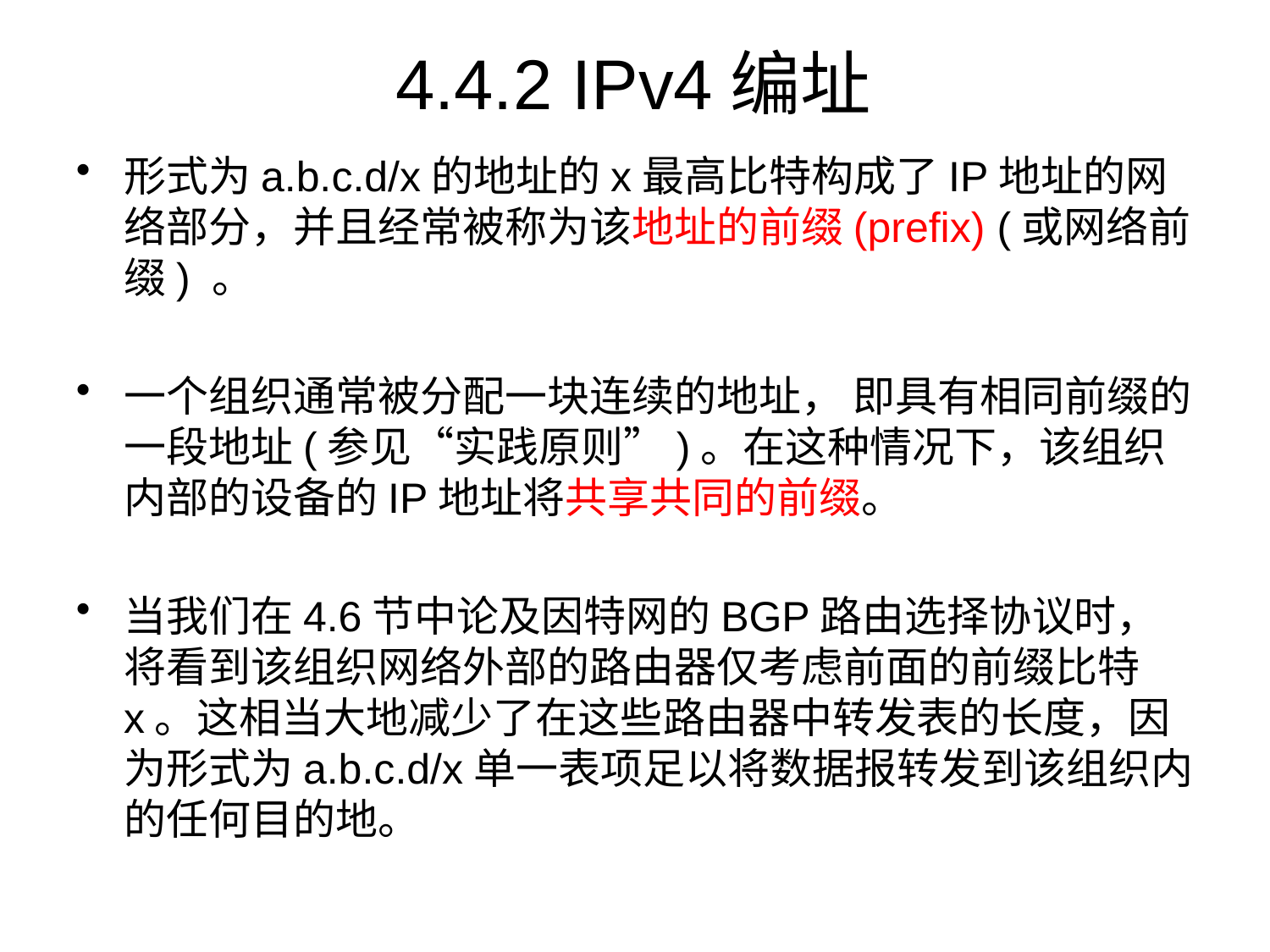

# 4.4.2 IPv4编址
形式为a.b.c.d/x的地址的x最高比特构成了IP地址的网络部分，并且经常被称为该地址的前缀(prefix) (或网络前缀) 。

一个组织通常被分配一块连续的地址， 即具有相同前缀的一段地址(参见“实践原则”)。在这种情况下，该组织内部的设备的IP地址将共享共同的前缀。

当我们在4.6节中论及因特网的BGP路由选择协议时， 将看到该组织网络外部的路由器仅考虑前面的前缀比特x。这相当大地减少了在这些路由器中转发表的长度，因为形式为a.b.c.d/x单一表项足以将数据报转发到该组织内的任何目的地。